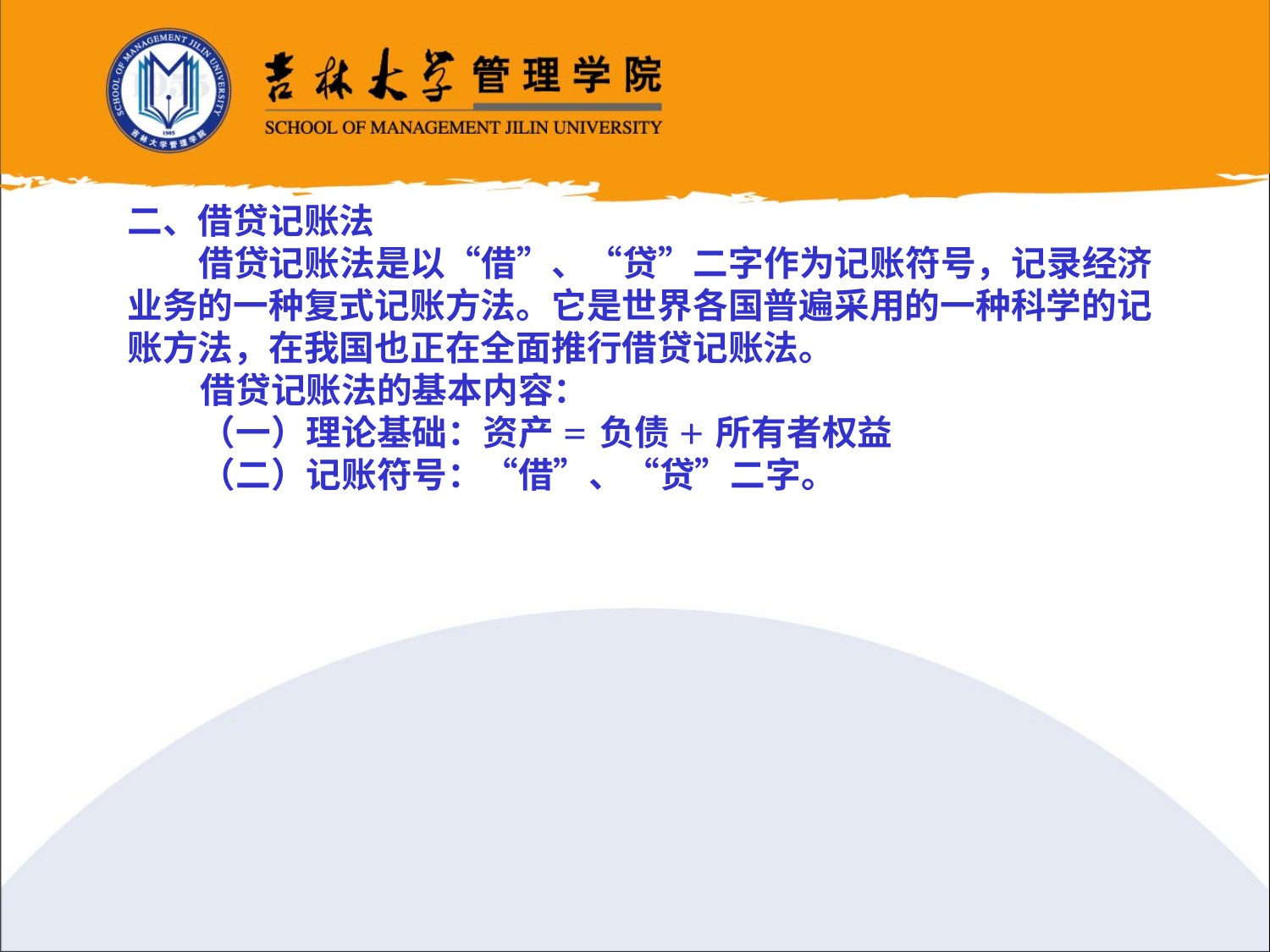

二、借贷记账法
        借贷记账法是以“借”、“贷”二字作为记账符号，记录经济业务的一种复式记账方法。它是世界各国普遍采用的一种科学的记账方法，在我国也正在全面推行借贷记账法。
        借贷记账法的基本内容：
        （一）理论基础：资产=负债+所有者权益
        （二）记账符号：“借”、“贷”二字。

52